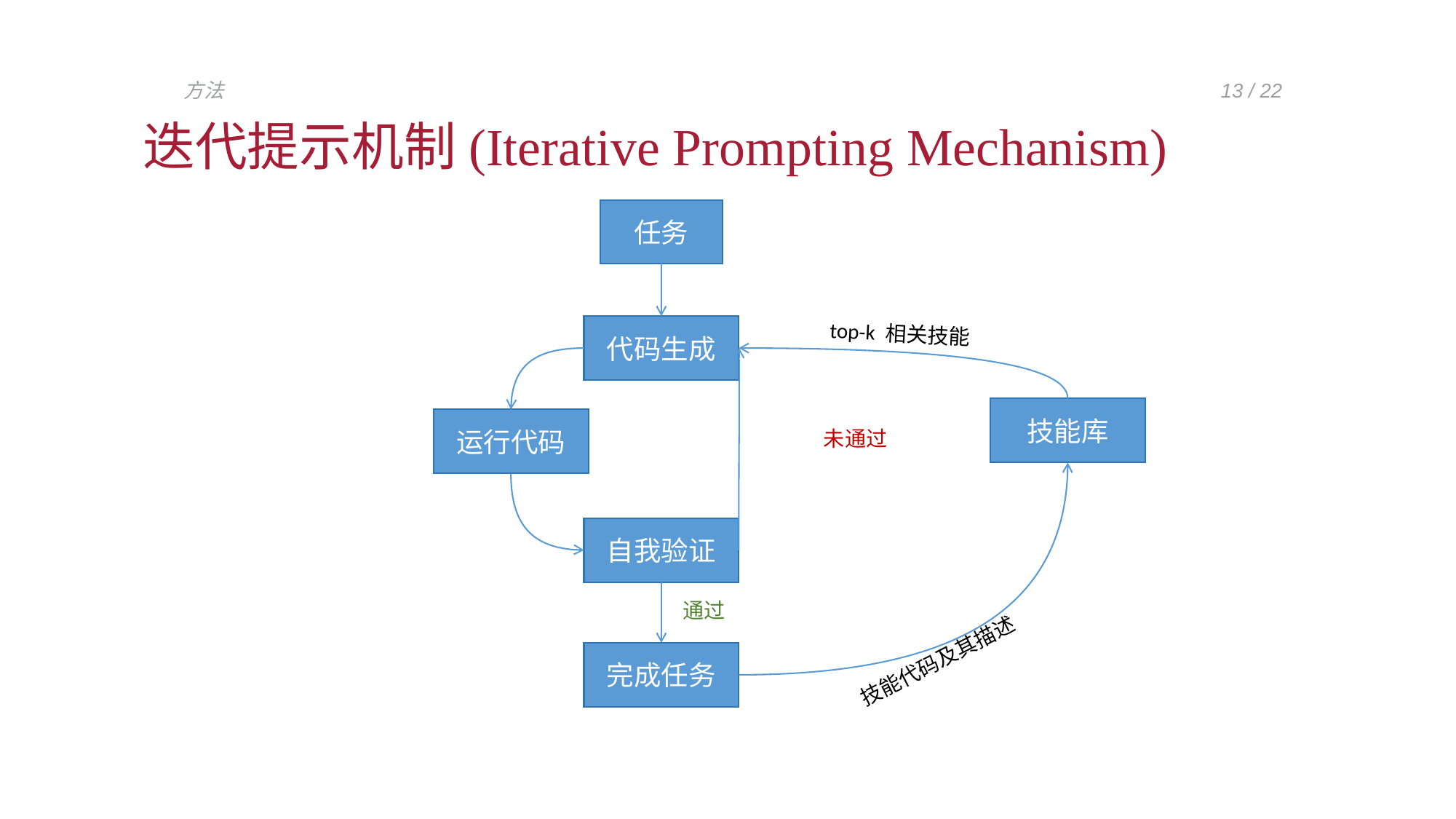

方法
13 / 22
迭代提示机制(Iterative Prompting Mechanism)
任务
代码生成
top-k 相关技能
技能库
运行代码
未通过
自我验证
通过
技能代码及其描述
完成任务